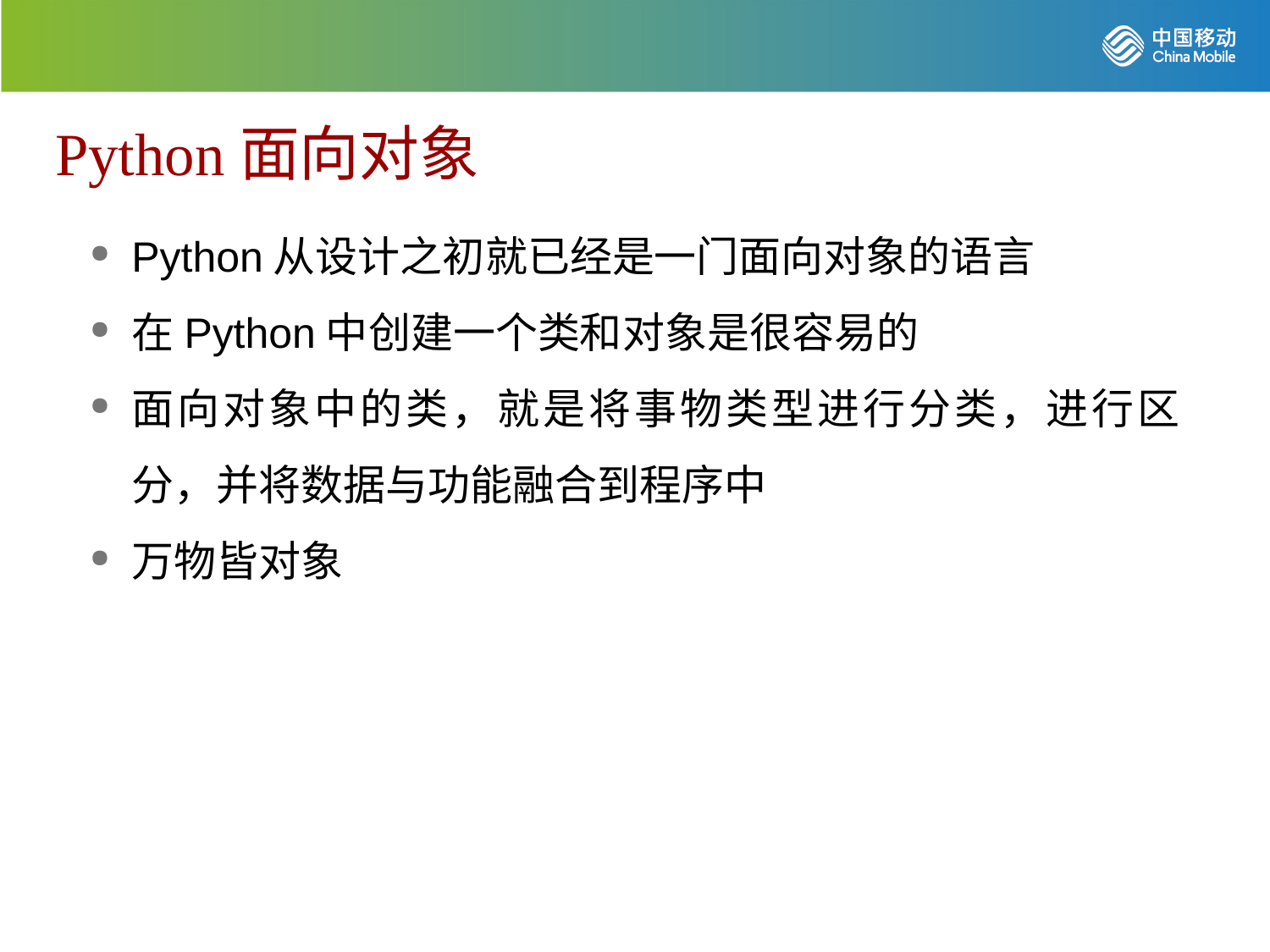

Python面向对象
Python从设计之初就已经是一门面向对象的语言
在Python中创建一个类和对象是很容易的
面向对象中的类，就是将事物类型进行分类，进行区分，并将数据与功能融合到程序中
万物皆对象